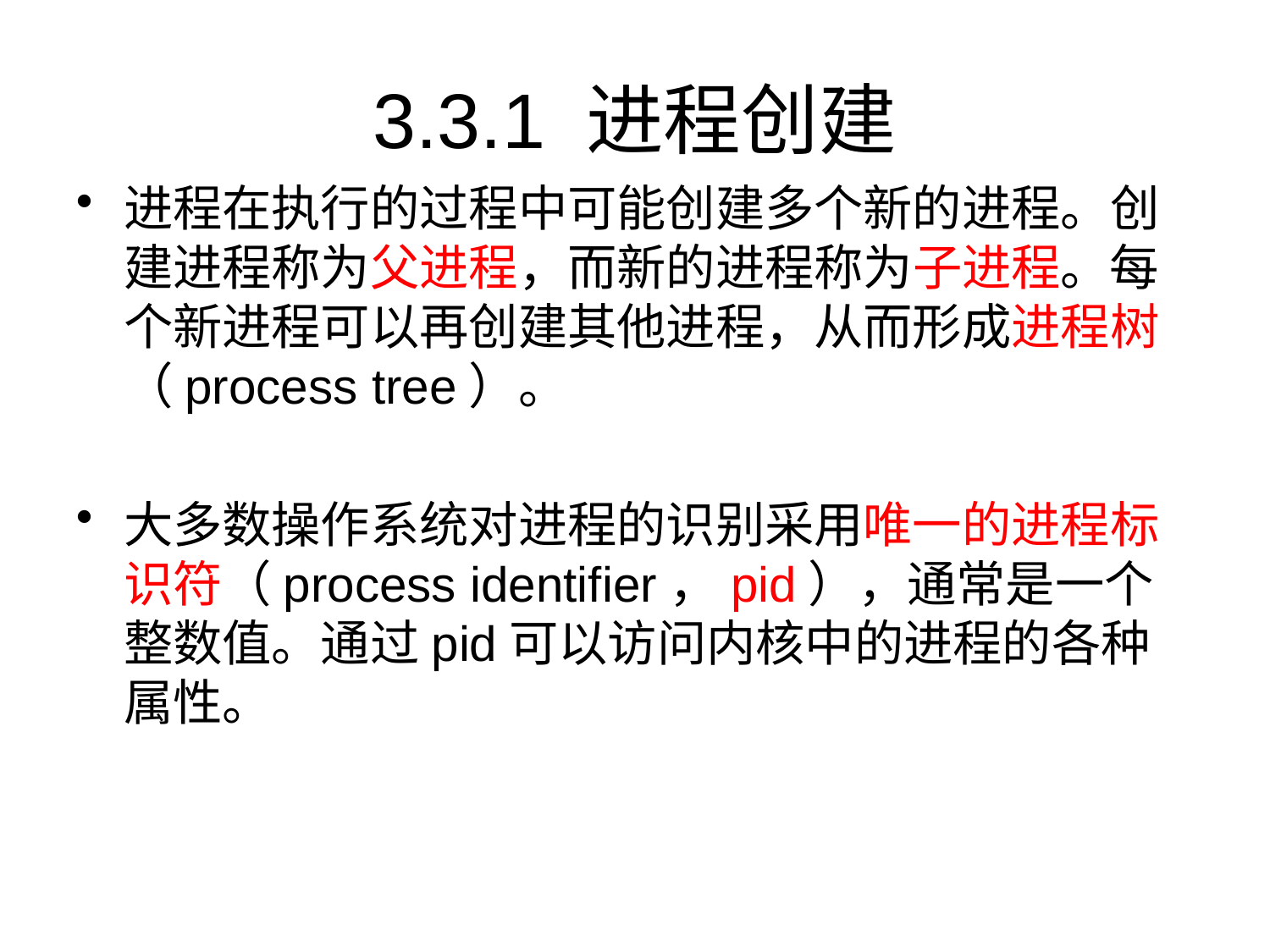

# 3.3.1 进程创建
进程在执行的过程中可能创建多个新的进程。创建进程称为父进程，而新的进程称为子进程。每个新进程可以再创建其他进程，从而形成进程树（process tree）。

大多数操作系统对进程的识别采用唯一的进程标识符（process identifier，pid），通常是一个整数值。通过pid可以访问内核中的进程的各种属性。